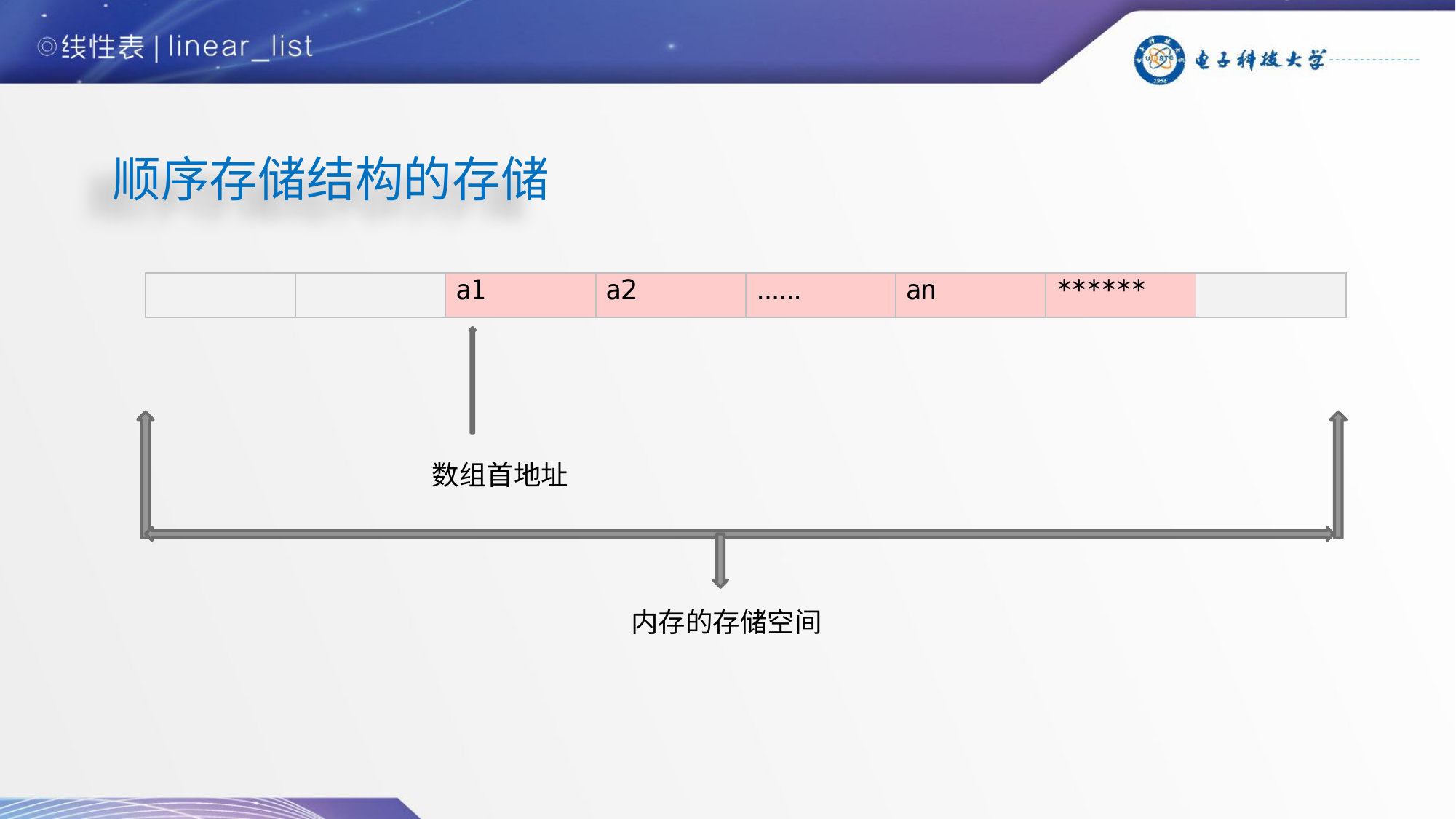

# 顺序存储结构的存储
|  |  | a1 | a2 | …… | an | \*\*\*\*\*\* |  |
| --- | --- | --- | --- | --- | --- | --- | --- |

数组首地址

内存的存储空间